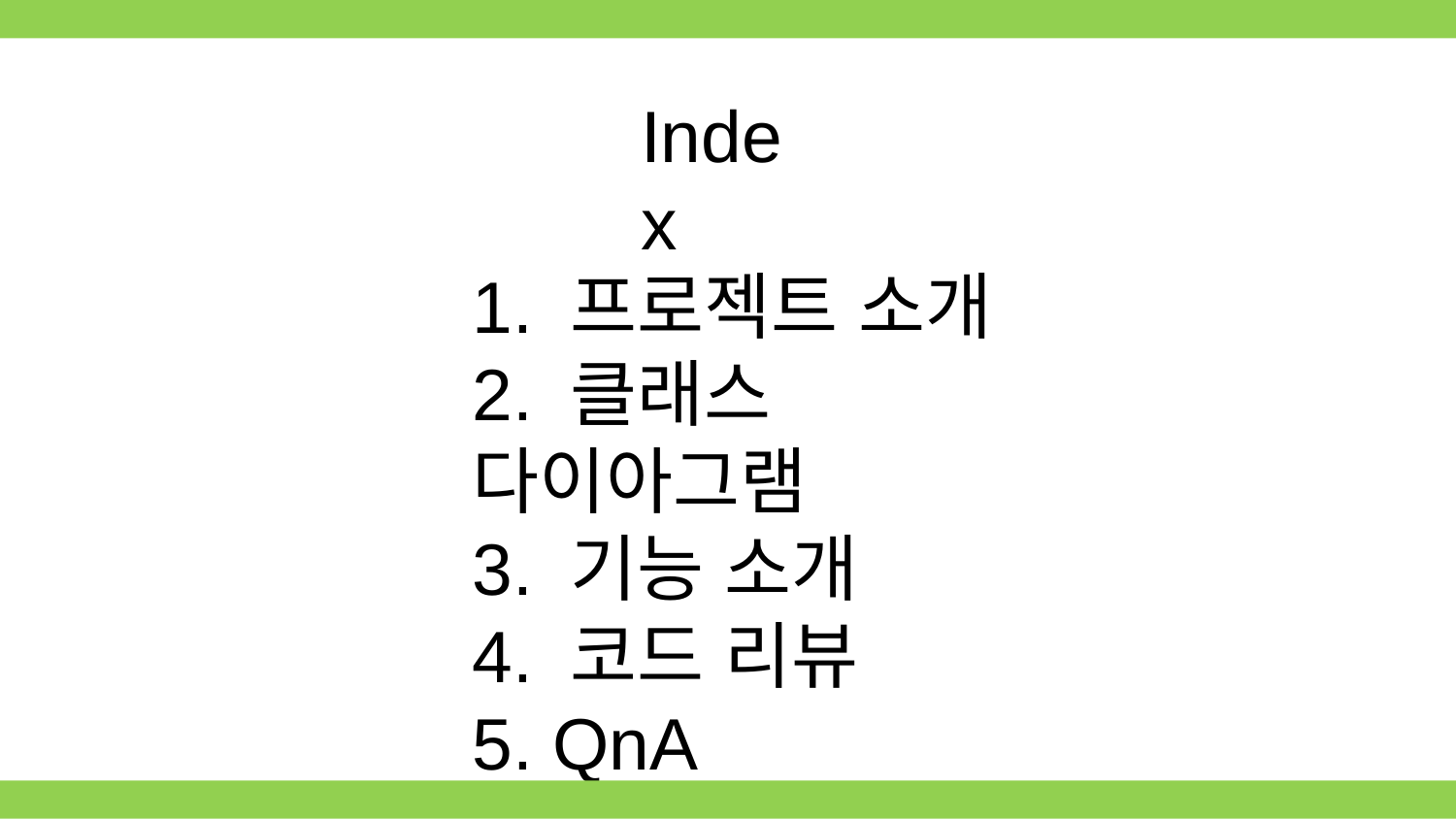

Index
1. 프로젝트 소개
2. 클래스 다이아그램
3. 기능 소개
4. 코드 리뷰
5. QnA